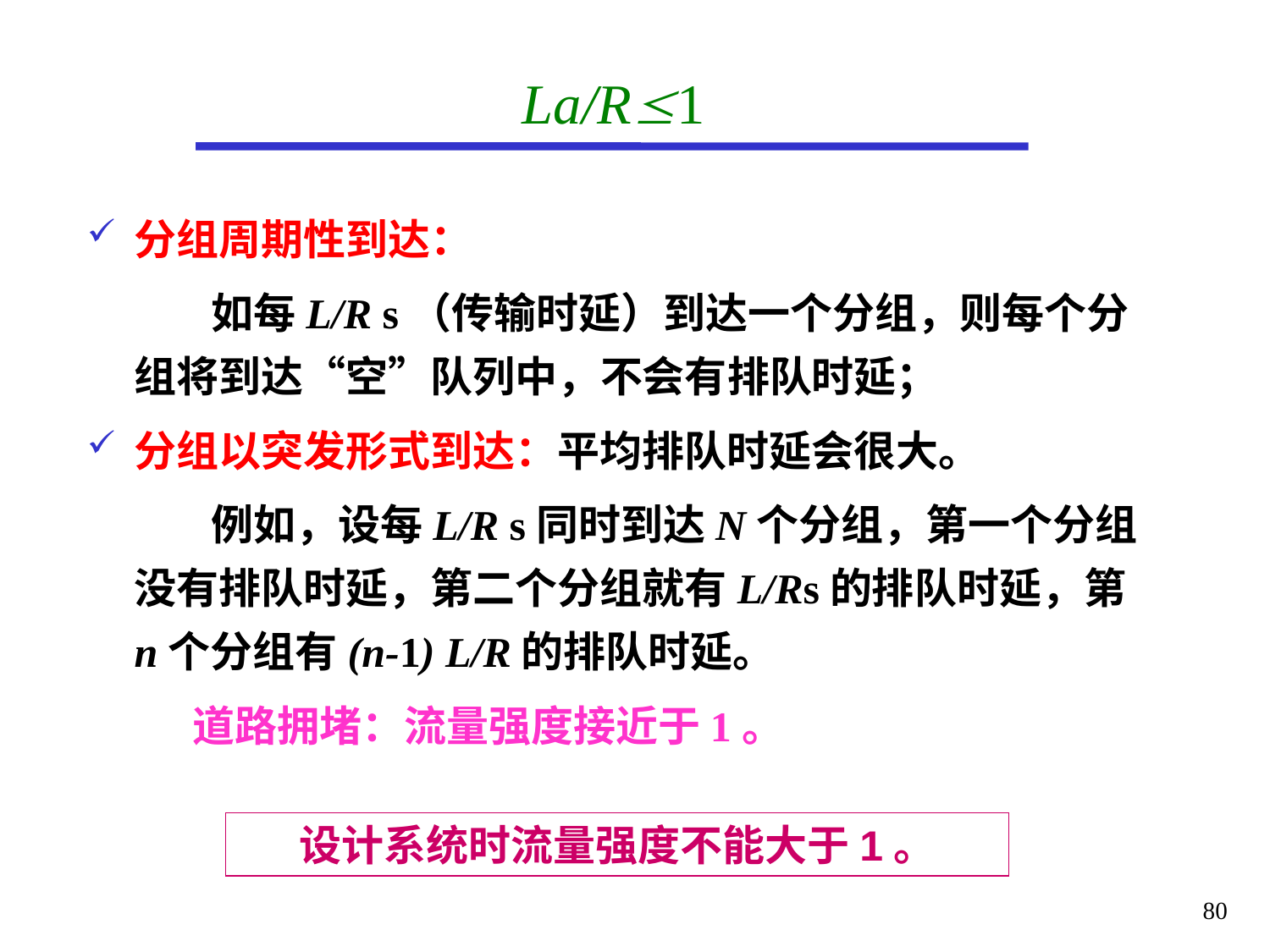

# La/R≤1
分组周期性到达：
            如每L/R s（传输时延）到达一个分组，则每个分组将到达“空”队列中，不会有排队时延；
分组以突发形式到达：平均排队时延会很大。
            例如，设每L/R s同时到达N个分组，第一个分组没有排队时延，第二个分组就有L/Rs的排队时延，第n个分组有(n-1) L/R的排队时延。
          道路拥堵：流量强度接近于1。
设计系统时流量强度不能大于1。
80